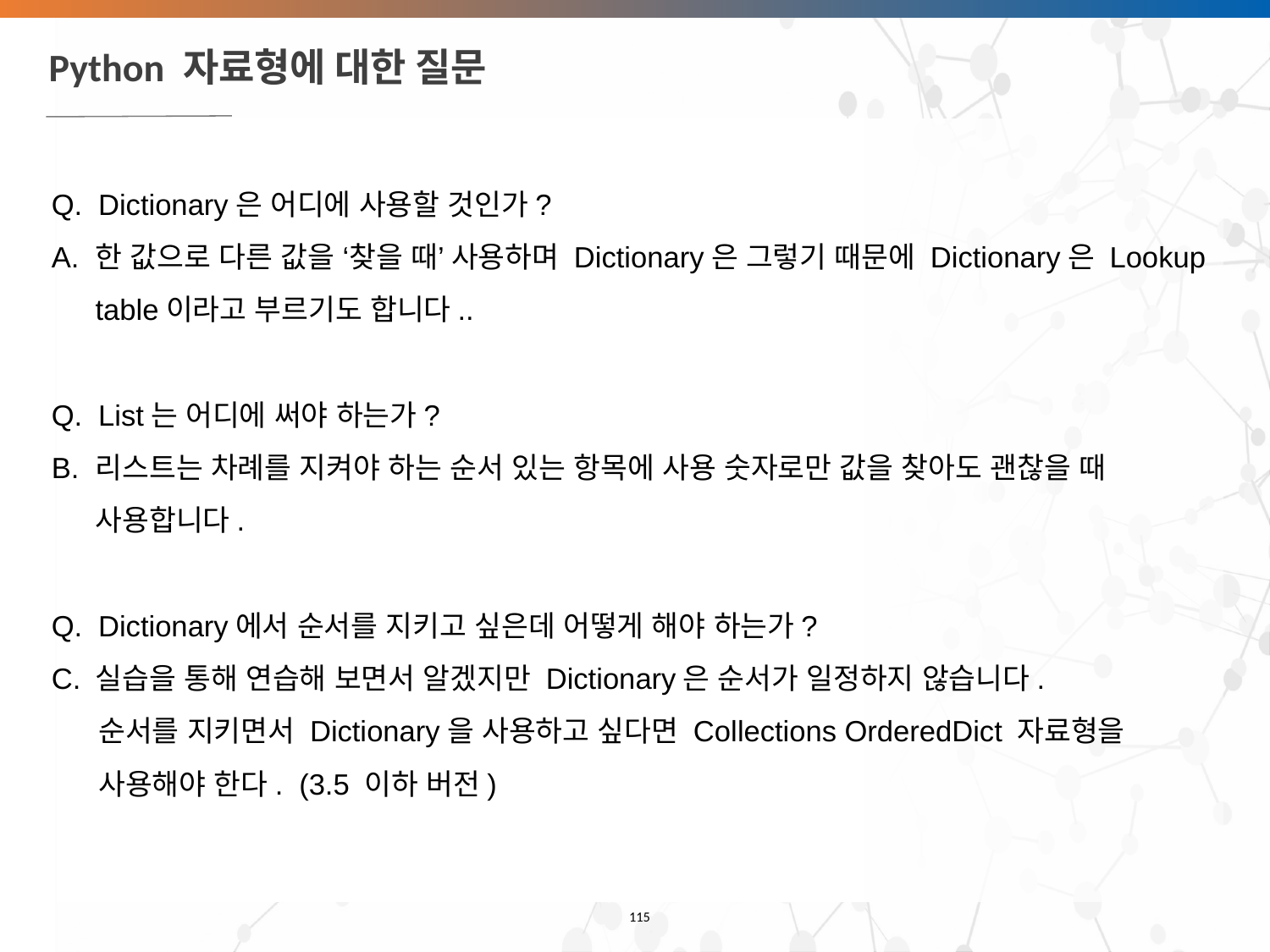

# Python 자료형에 대한 질문
Q.  Dictionary은 어디에 사용할 것인가?
한 값으로 다른 값을 ‘찾을 때’ 사용하며 Dictionary은 그렇기 때문에 Dictionary은 Lookup table이라고 부르기도 합니다..

Q.  List는 어디에 써야 하는가?
리스트는 차례를 지켜야 하는 순서 있는 항목에 사용 숫자로만 값을 찾아도 괜찮을 때 사용합니다.

Q.  Dictionary에서 순서를 지키고 싶은데 어떻게 해야 하는가?
실습을 통해 연습해 보면서 알겠지만 Dictionary은 순서가 일정하지 않습니다.
     순서를 지키면서 Dictionary을 사용하고 싶다면 Collections OrderedDict 자료형을
     사용해야 한다.  (3.5 이하 버전)
115